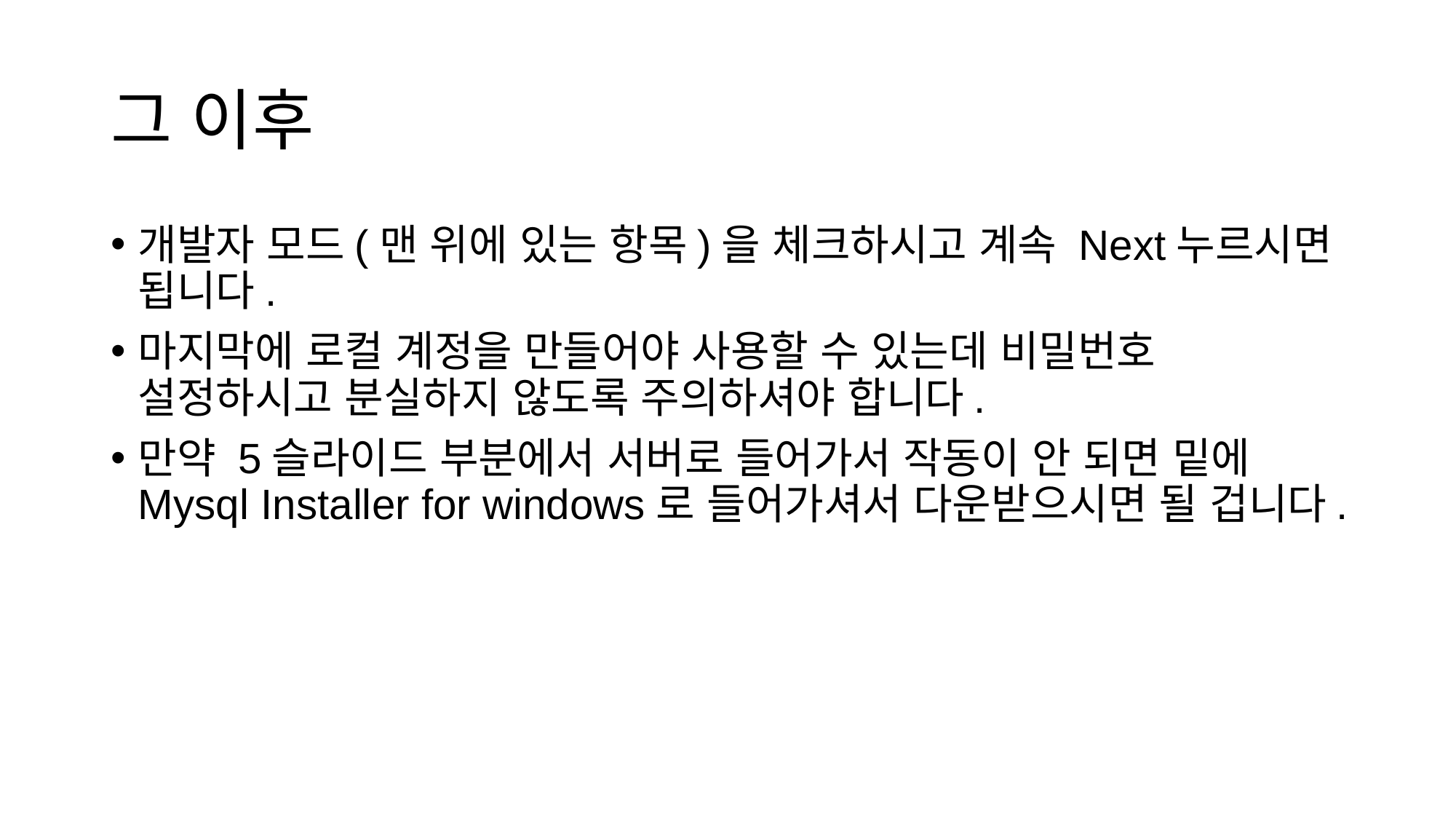

# 그 이후
개발자 모드(맨 위에 있는 항목)을 체크하시고 계속 Next누르시면 됩니다.
마지막에 로컬 계정을 만들어야 사용할 수 있는데 비밀번호 설정하시고 분실하지 않도록 주의하셔야 합니다.
만약 5슬라이드 부분에서 서버로 들어가서 작동이 안 되면 밑에 Mysql Installer for windows로 들어가셔서 다운받으시면 될 겁니다.